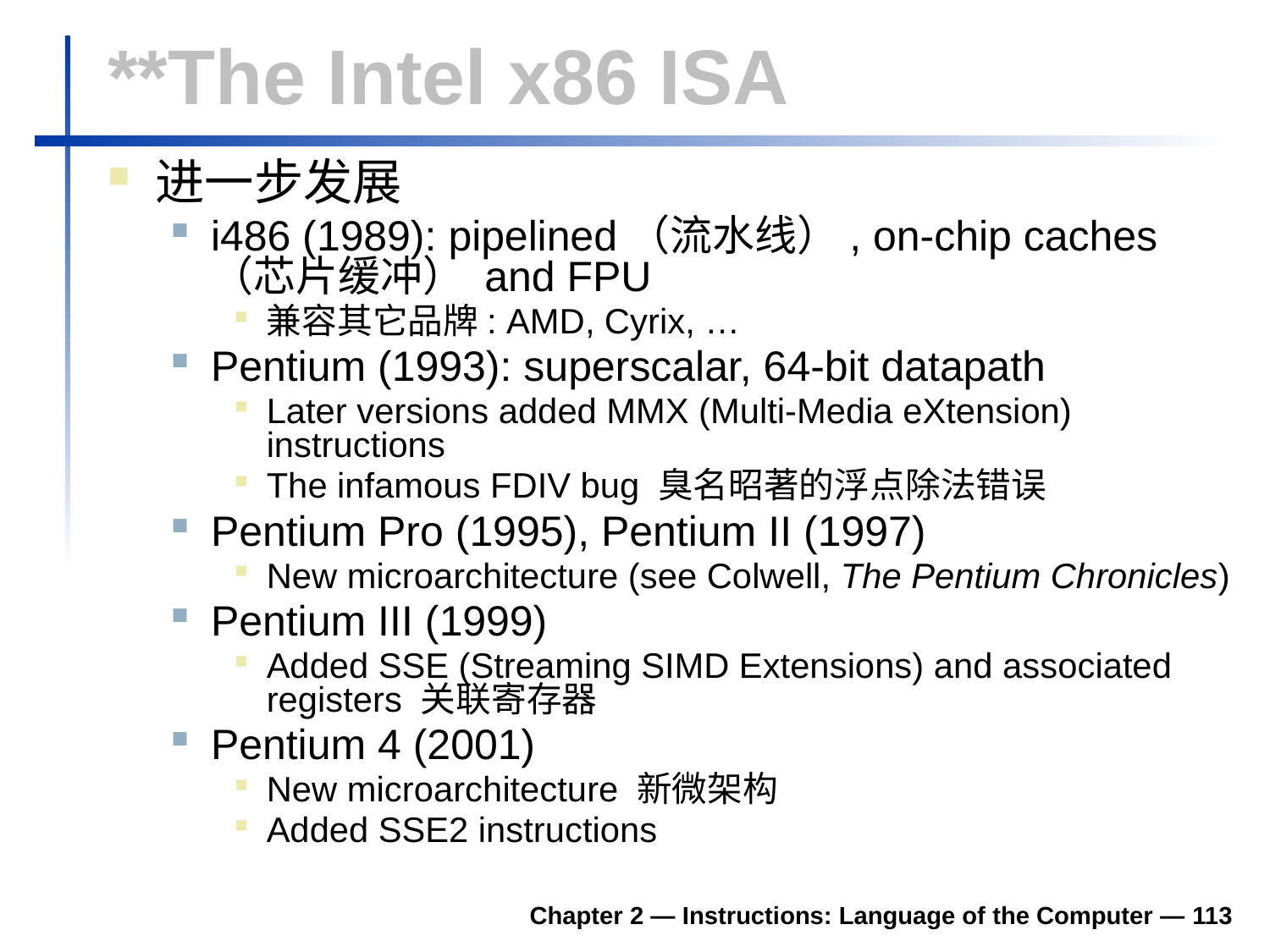

# **The Intel x86 ISA
进一步发展
i486 (1989): pipelined（流水线）, on-chip caches（芯片缓冲） and FPU
兼容其它品牌: AMD, Cyrix, …
Pentium (1993): superscalar, 64-bit datapath
Later versions added MMX (Multi-Media eXtension) instructions
The infamous FDIV bug 臭名昭著的浮点除法错误
Pentium Pro (1995), Pentium II (1997)
New microarchitecture (see Colwell, The Pentium Chronicles)
Pentium III (1999)
Added SSE (Streaming SIMD Extensions) and associated registers 关联寄存器
Pentium 4 (2001)
New microarchitecture 新微架构
Added SSE2 instructions
Chapter 2 — Instructions: Language of the Computer — 113